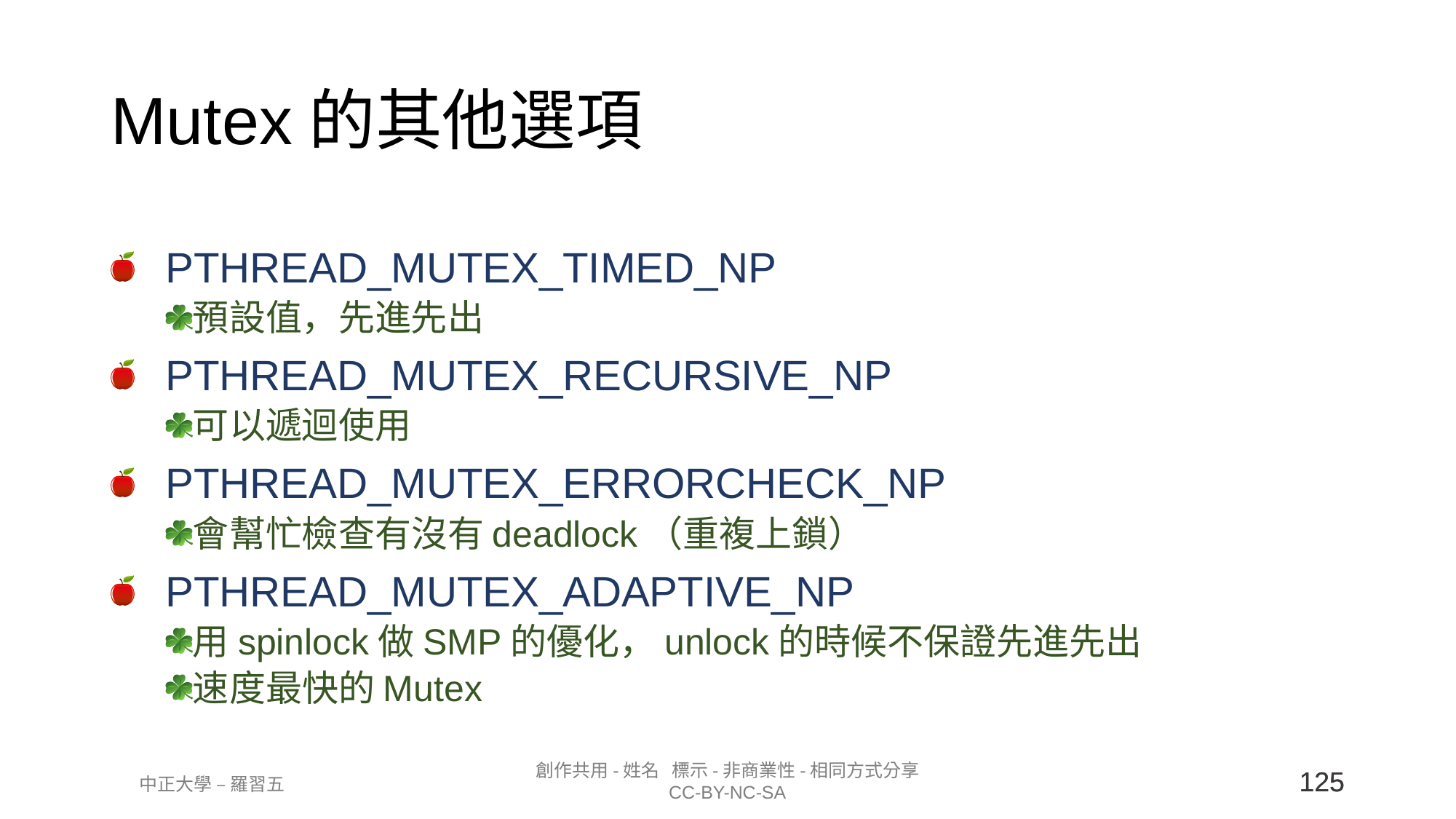

# Mutex的其他選項
PTHREAD_MUTEX_TIMED_NP
預設值，先進先出
PTHREAD_MUTEX_RECURSIVE_NP
可以遞迴使用
PTHREAD_MUTEX_ERRORCHECK_NP
會幫忙檢查有沒有deadlock（重複上鎖）
PTHREAD_MUTEX_ADAPTIVE_NP
用spinlock做SMP的優化，unlock的時候不保證先進先出
速度最快的Mutex